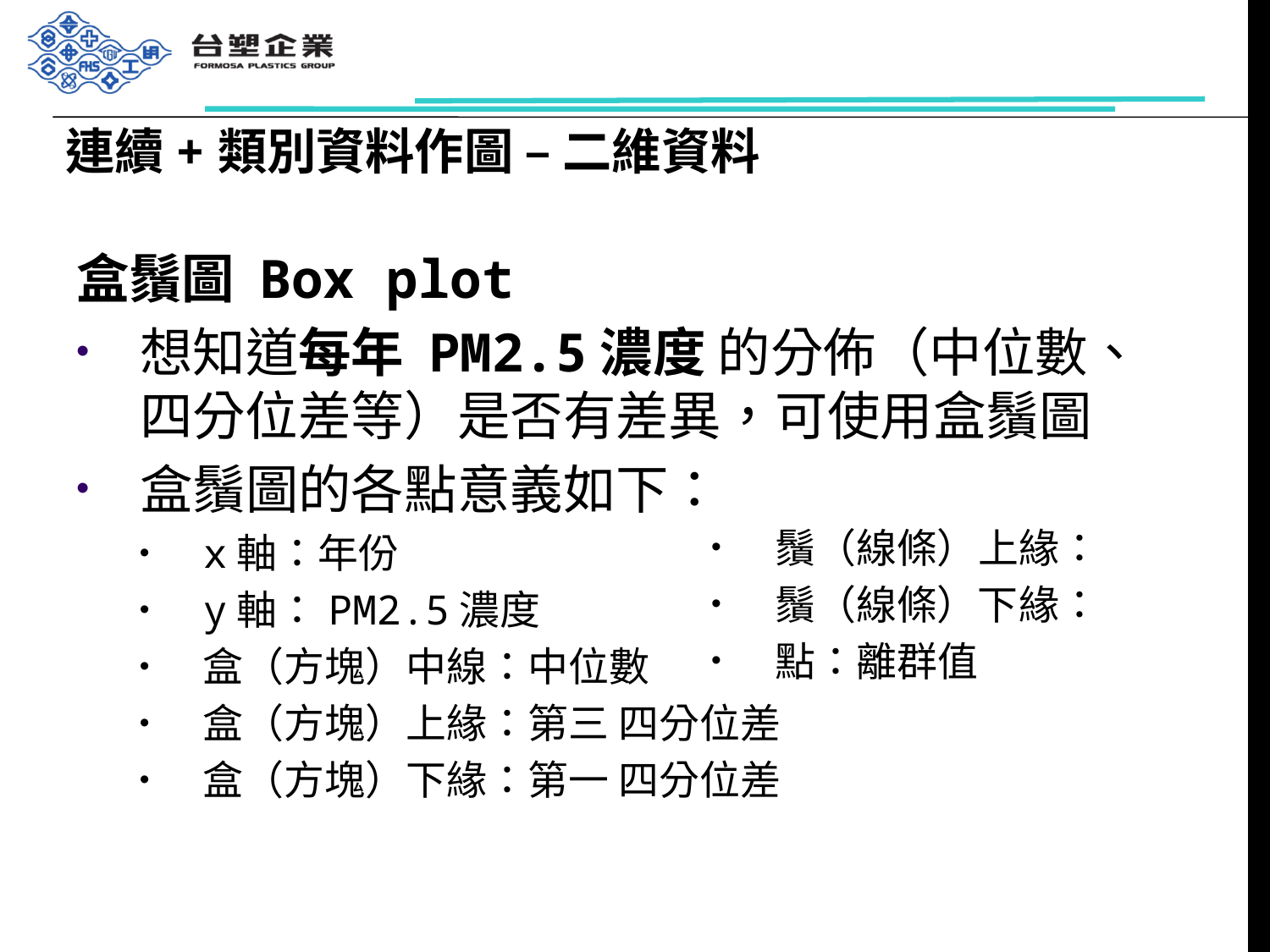

# 連續+類別資料作圖 – 二維資料
盒鬚圖 Box plot
想知道每年 PM2.5濃度 的分佈（中位數、四分位差等）是否有差異，可使用盒鬚圖
盒鬚圖的各點意義如下：
x軸：年份
y軸：PM2.5濃度
盒（方塊）中線：中位數
盒（方塊）上緣：第三 四分位差
盒（方塊）下緣：第一 四分位差

鬚（線條）上緣：
鬚（線條）下緣：
點：離群值